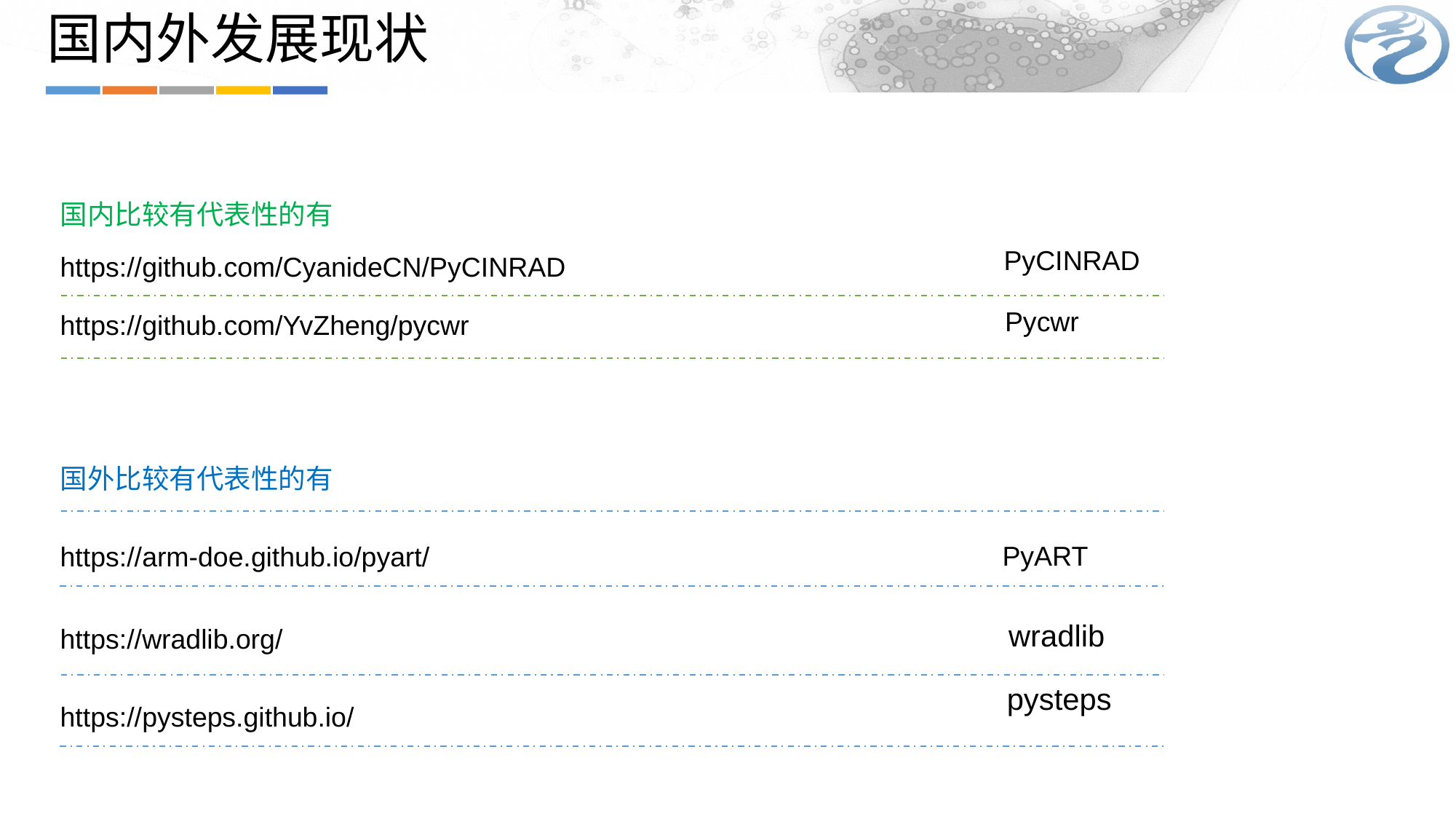

国内外发展现状
国内比较有代表性的有
PyCINRAD
https://github.com/CyanideCN/PyCINRAD
https://github.com/YvZheng/pycwr
Pycwr
国外比较有代表性的有
https://arm-doe.github.io/pyart/
PyART
https://wradlib.org/
wradlib
pysteps
https://pysteps.github.io/